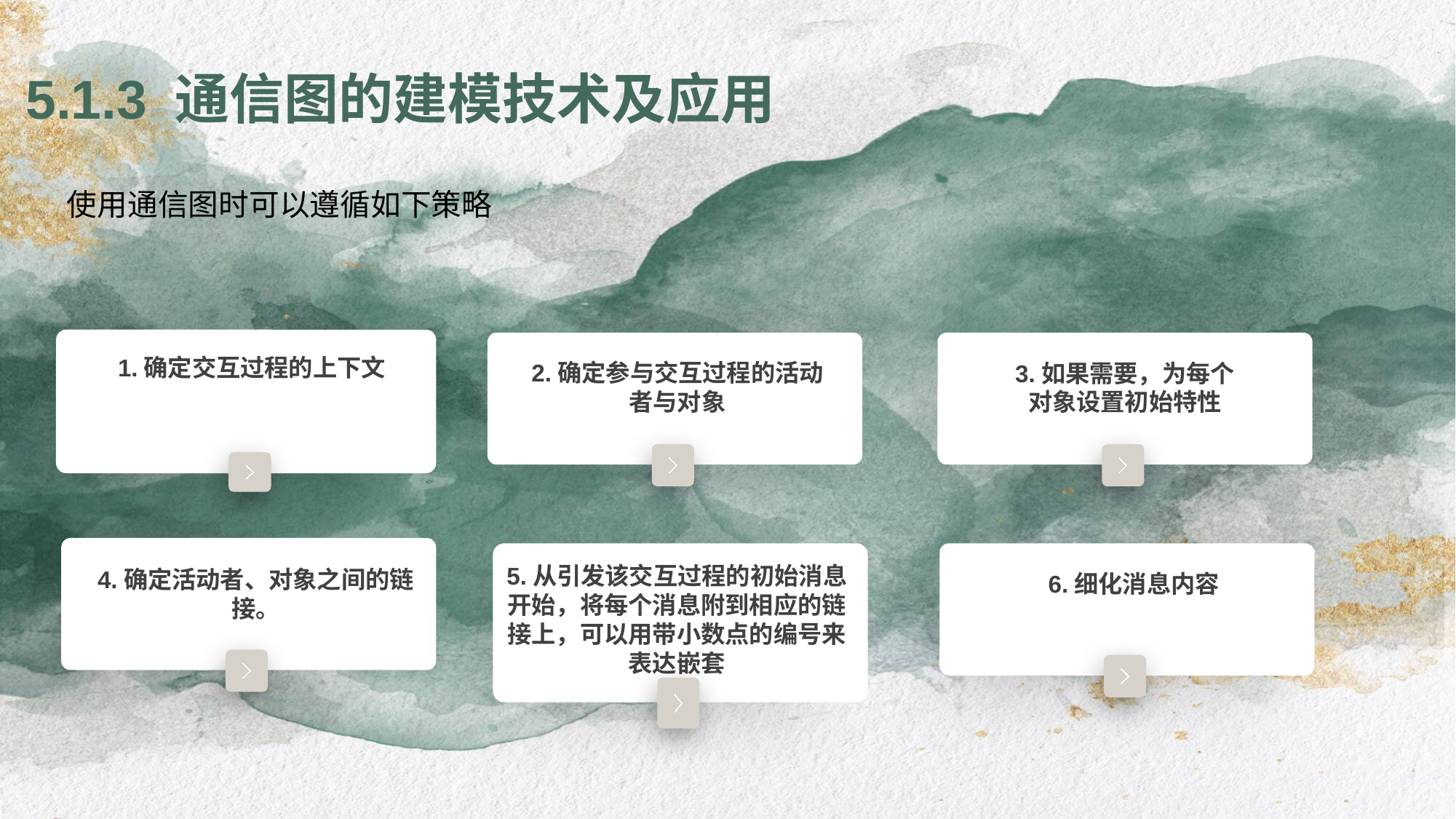

5.1.3 通信图的建模技术及应用
使用通信图时可以遵循如下策略
e7d195523061f1c0c2b73831c94a3edc981f60e396d3e182073EE1468018468A7F192AE5E5CD515B6C3125F8AF6E4EE646174E8CF0B46FD19828DCE8CDA3B3A044A74F0E769C5FA8CB87AB6FC303C8BA3785FAC64AF5424764E128FECAE4CC72932BB65C8C121A0F41C1707D94688ED66335DC6AE12288BF2055523C0C26863D2CD4AC454A29EEC183CEF0375334B579

1.确定交互过程的上下文

2.确定参与交互过程的活动者与对象

3.如果需要，为每个对象设置初始特性

4.确定活动者、对象之间的链接。

5.从引发该交互过程的初始消息开始，将每个消息附到相应的链接上，可以用带小数点的编号来表达嵌套

6.细化消息内容